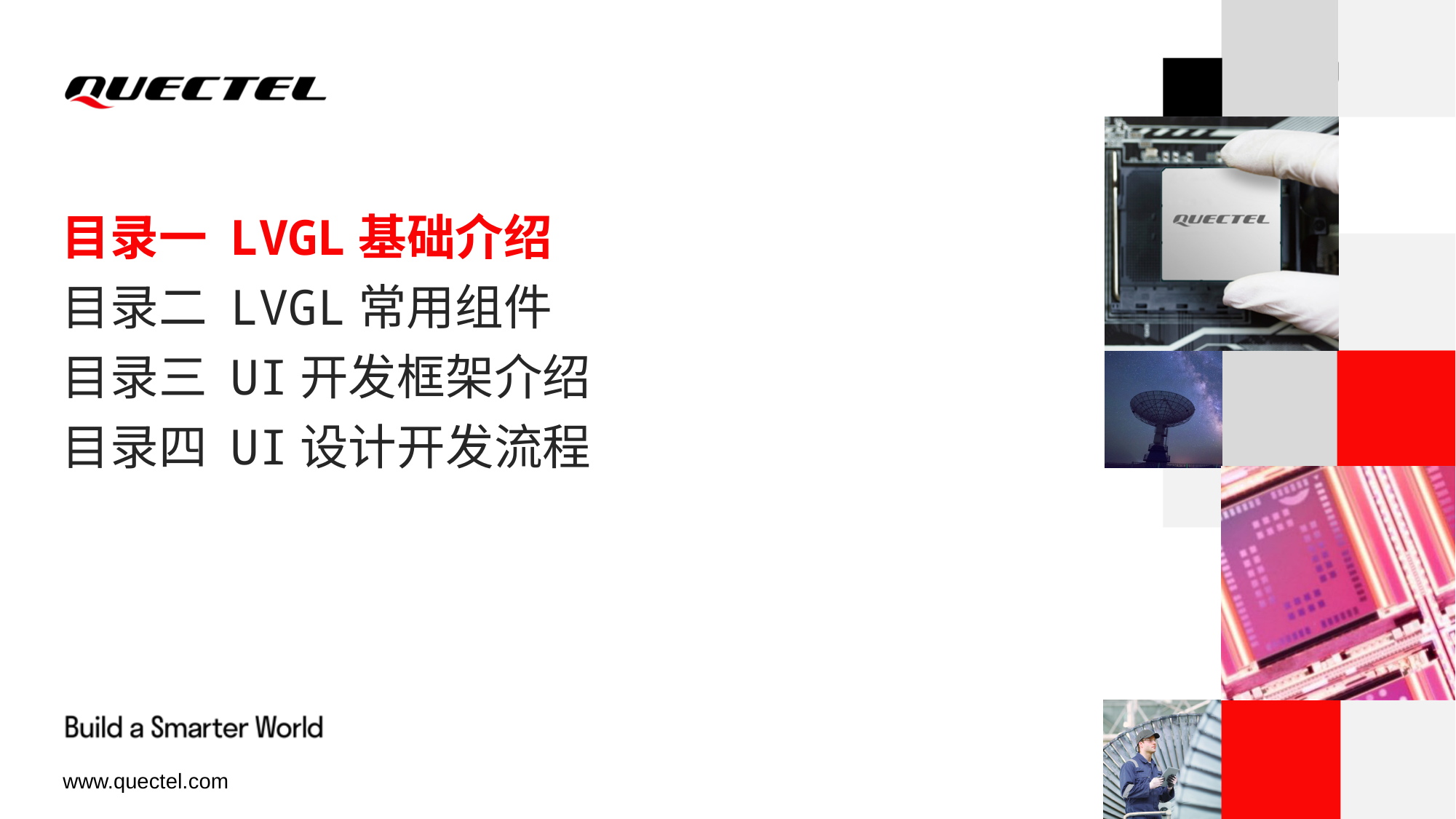

目录一 LVGL基础介绍
目录二 LVGL常用组件
目录三 UI开发框架介绍
目录四 UI设计开发流程